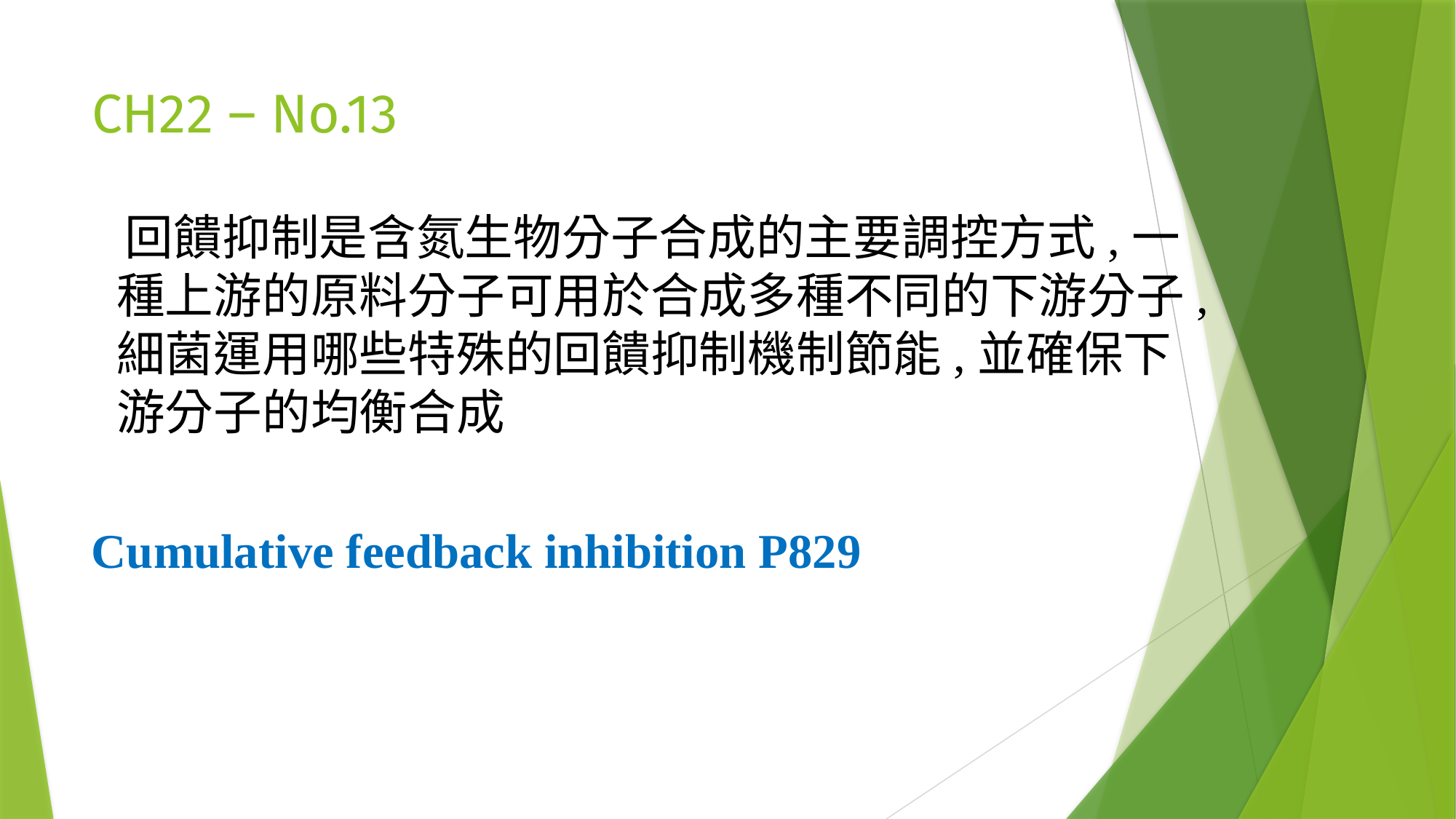

# CH22 – No.13
  回饋抑制是含氮生物分子合成的主要調控方式,一種上游的原料分子可用於合成多種不同的下游分子,細菌運用哪些特殊的回饋抑制機制節能,並確保下游分子的均衡合成

Cumulative feedback inhibition P829